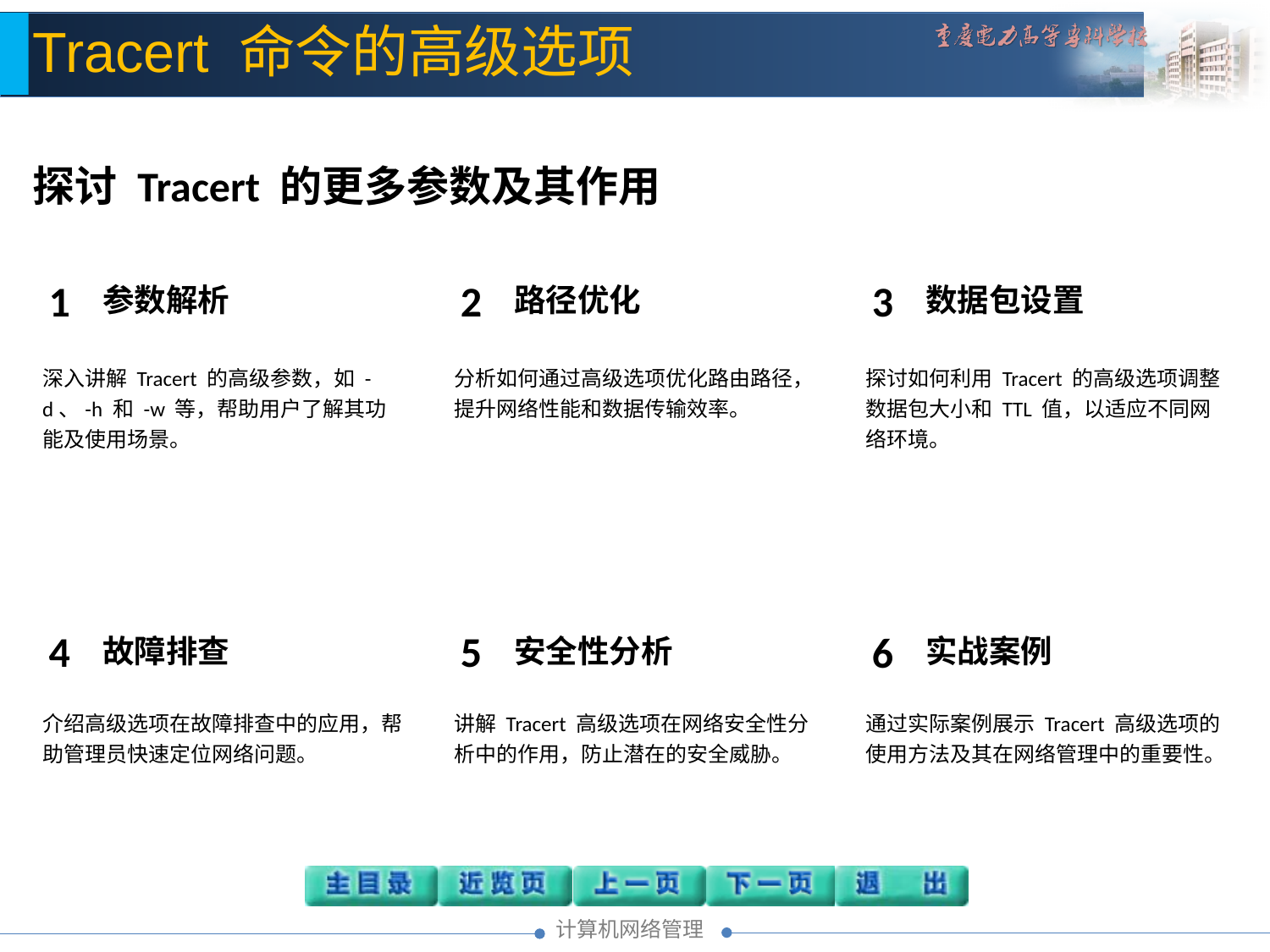

Tracert 命令的高级选项
探讨 Tracert 的更多参数及其作用
参数解析
1
深入讲解 Tracert 的高级参数，如 -d、-h 和 -w 等，帮助用户了解其功能及使用场景。
路径优化
2
分析如何通过高级选项优化路由路径，提升网络性能和数据传输效率。
数据包设置
3
探讨如何利用 Tracert 的高级选项调整数据包大小和 TTL 值，以适应不同网络环境。
故障排查
4
介绍高级选项在故障排查中的应用，帮助管理员快速定位网络问题。
安全性分析
5
讲解 Tracert 高级选项在网络安全性分析中的作用，防止潜在的安全威胁。
实战案例
6
通过实际案例展示 Tracert 高级选项的使用方法及其在网络管理中的重要性。